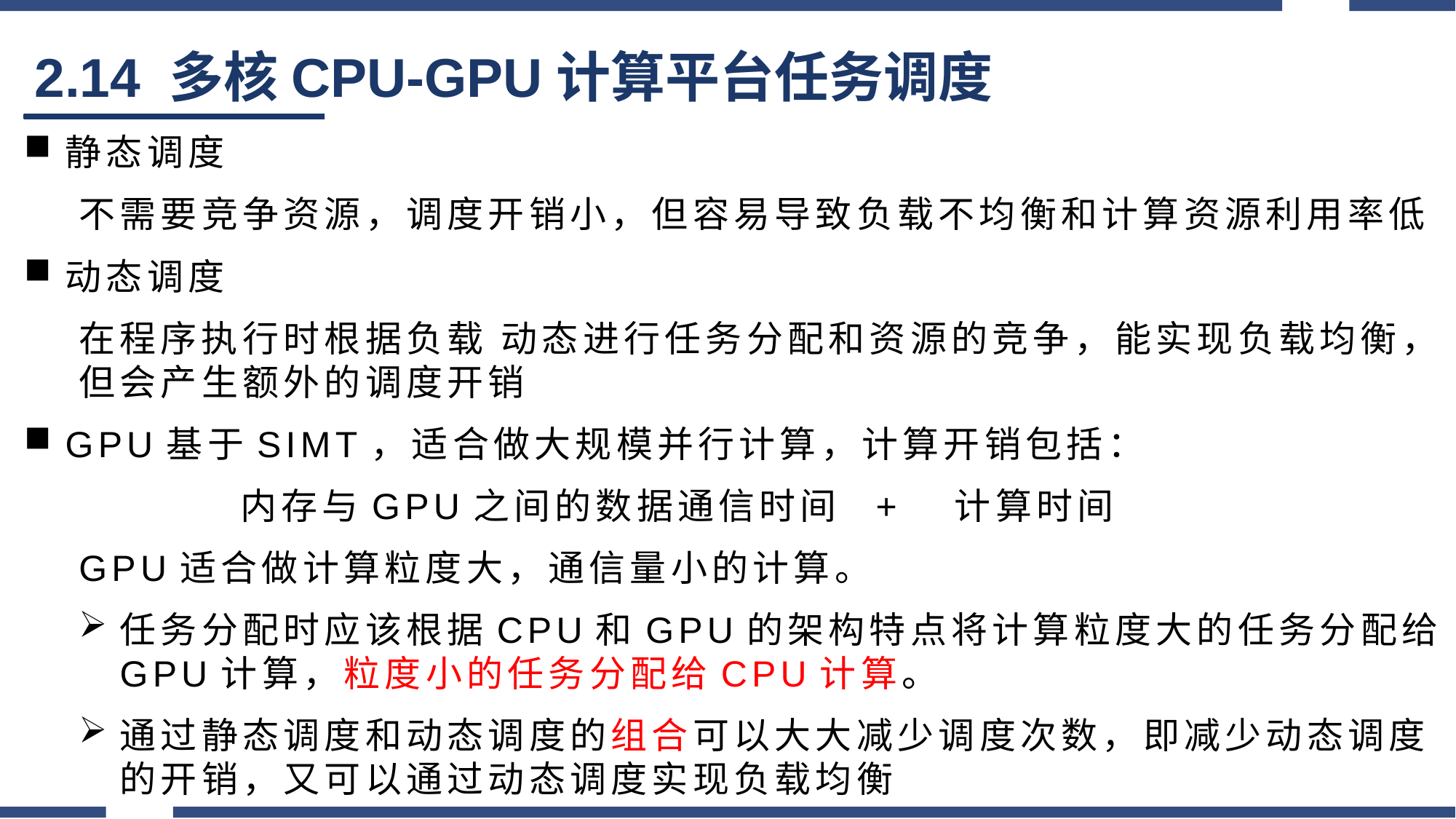

# 2.14 多核CPU-GPU计算平台任务调度
静态调度
不需要竞争资源，调度开销小，但容易导致负载不均衡和计算资源利用率低
动态调度
在程序执行时根据负载 动态进行任务分配和资源的竞争，能实现负载均衡，但会产生额外的调度开销
GPU基于SIMT，适合做大规模并行计算，计算开销包括：
            内存与GPU之间的数据通信时间  +   计算时间
GPU适合做计算粒度大，通信量小的计算。
任务分配时应该根据CPU和GPU的架构特点将计算粒度大的任务分配给GPU计算，粒度小的任务分配给CPU计算。
通过静态调度和动态调度的组合可以大大减少调度次数，即减少动态调度的开销，又可以通过动态调度实现负载均衡